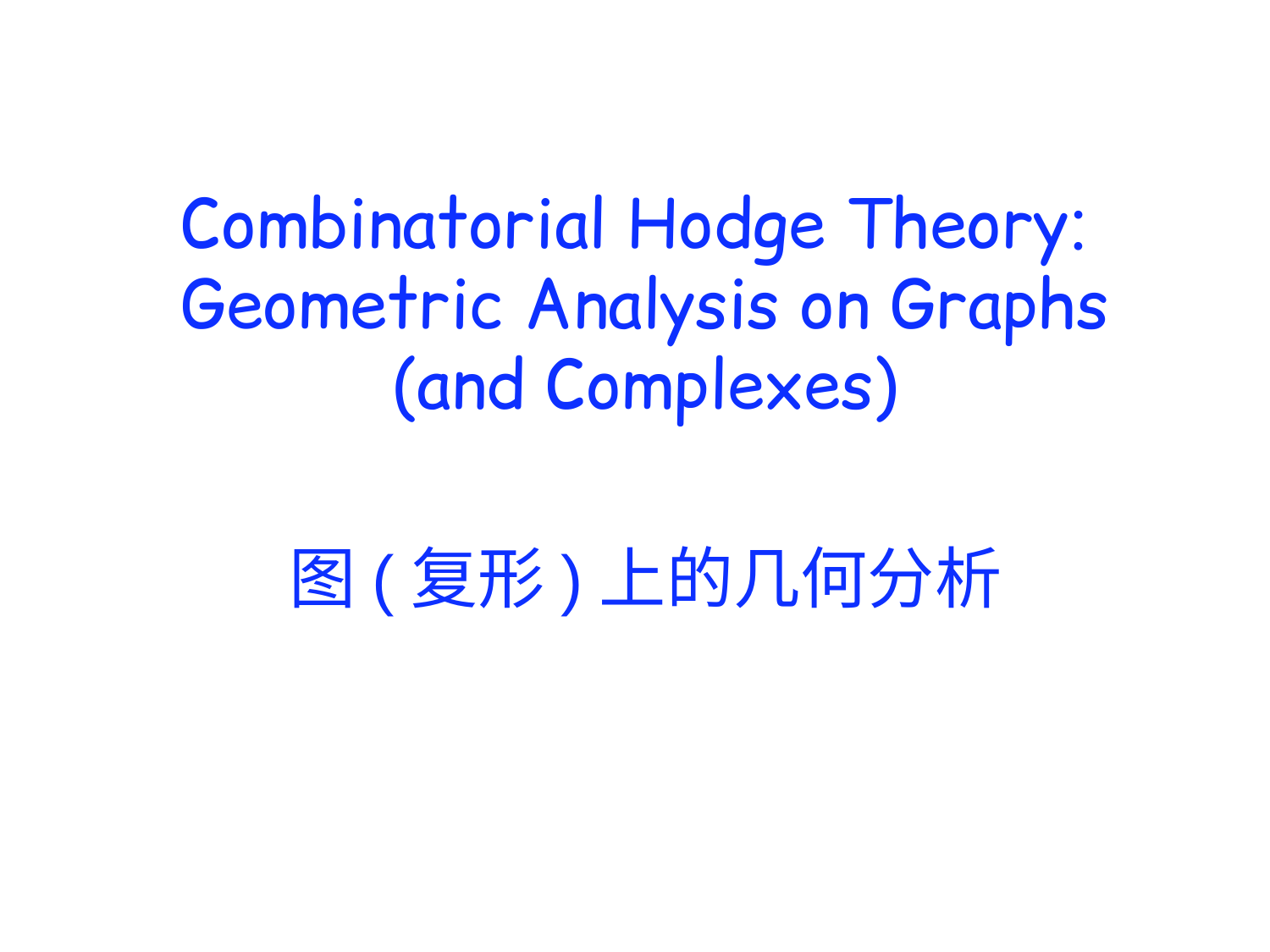

# Combinatorial Hodge Theory: Geometric Analysis on Graphs (and Complexes)
图(复形)上的几何分析